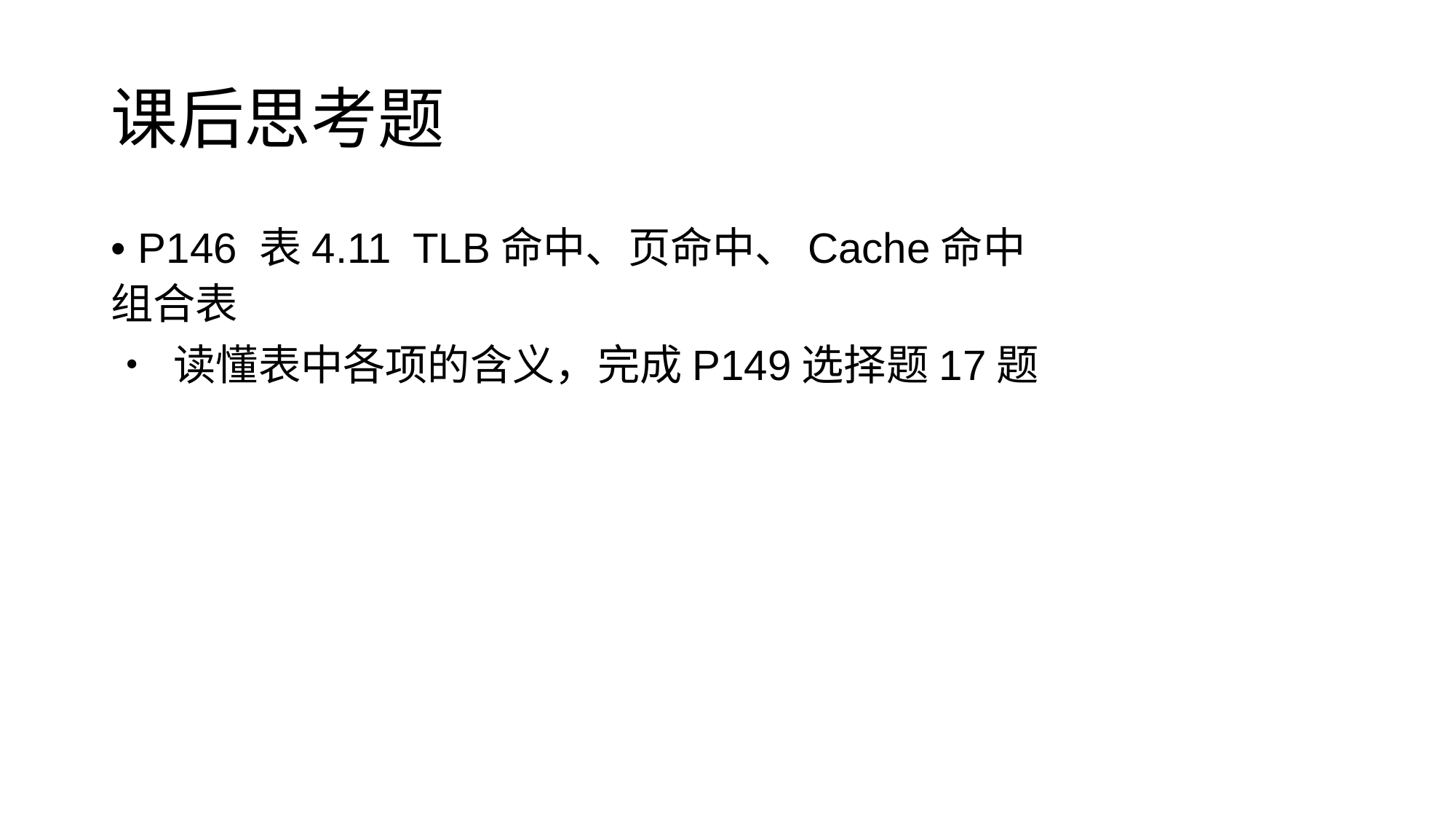

课后思考题
• P146 表4.11 TLB命中、页命中、Cache命中组合表
• 读懂表中各项的含义，完成P149选择题17题